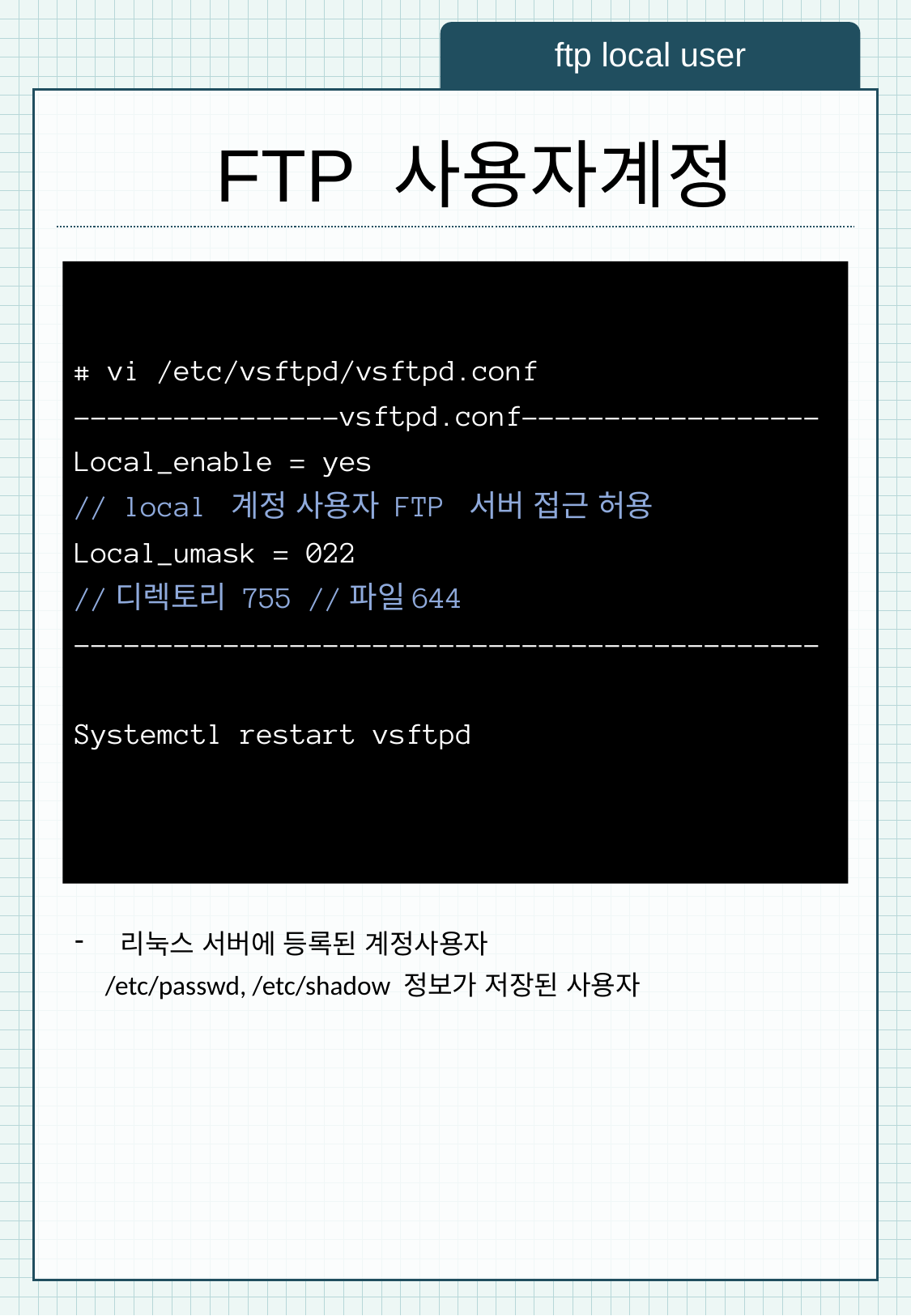

ftp local user

FTP 사용자계정

# vi /etc/vsftpd/vsftpd.conf
----------------vsftpd.conf------------------
Local_enable = yes
// local 계정 사용자 FTP 서버 접근 허용
Local_umask = 022
//디렉토리 755 //파일644
---------------------------------------------

Systemctl restart vsftpd
리눅스 서버에 등록된 계정사용자
     /etc/passwd, /etc/shadow 정보가 저장된 사용자